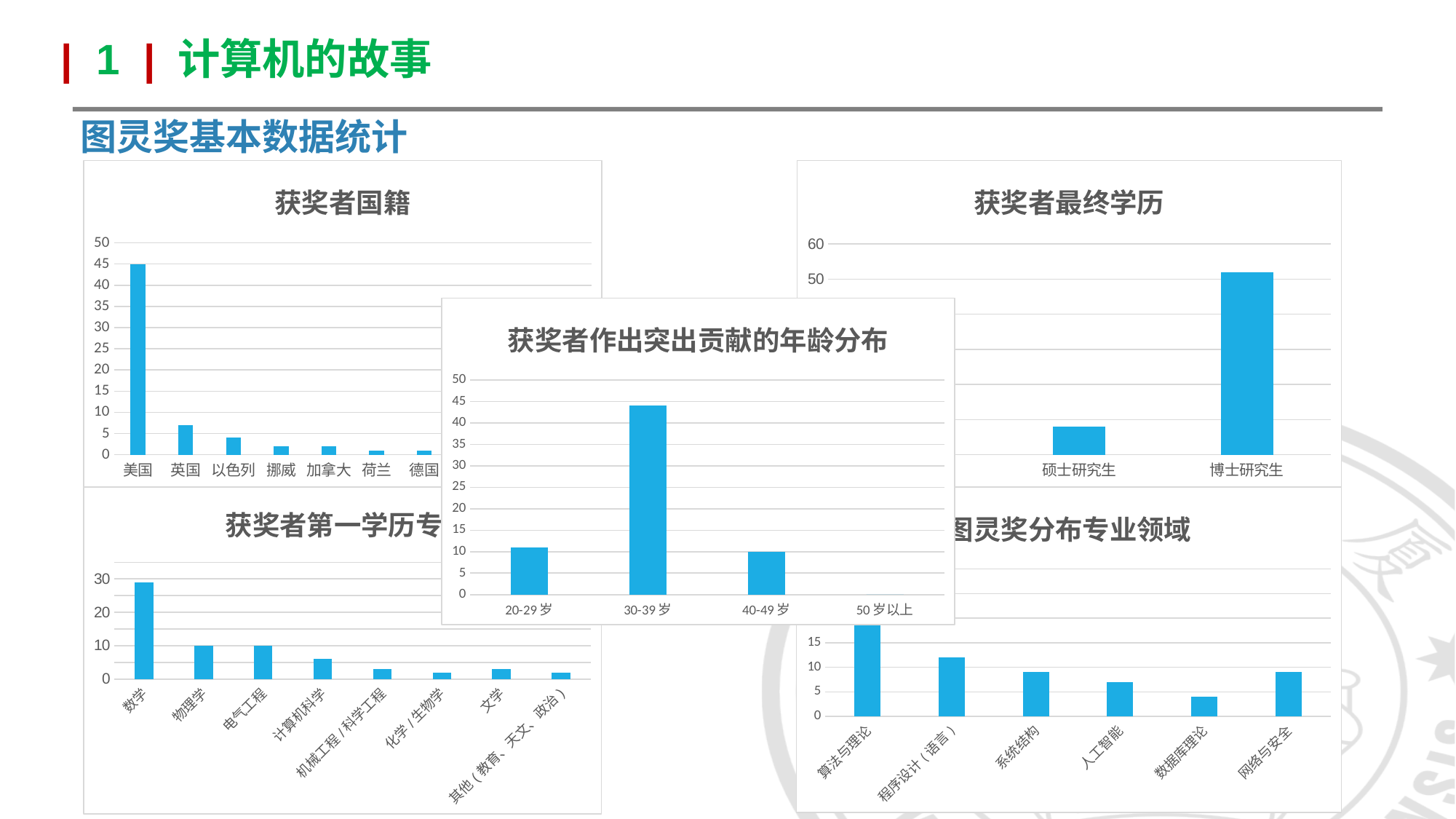

|  1  | 计算机的故事
图灵奖基本数据统计

### Chart: 获奖者国籍

| Category |  |
|---|---|
| 美国 | 45.0 |
| 英国 | 7.0 |
| 以色列 | 4.0 |
| 挪威 | 2.0 |
| 加拿大 | 2.0 |
| 荷兰 | 1.0 |
| 德国 | 1.0 |
| 瑞士 | 1.0 |
| 丹麦 | 1.0 |
| 法国 | 1.0 |

### Chart: 获奖者最终学历

| Category |  |
|---|---|
| 本科生 | 5.0 |
| 硕士研究生 | 8.0 |
| 博士研究生 | 52.0 |

### Chart: 获奖者作出突出贡献的年龄分布

| Category |  |
|---|---|
| 20-29岁 | 11.0 |
| 30-39岁 | 44.0 |
| 40-49岁 | 10.0 |
| 50岁以上 | 0.0 |

### Chart: 获奖者第一学历专业

| Category |  |
|---|---|
| 数学 | 29.0 |
| 物理学 | 10.0 |
| 电气工程 | 10.0 |
| 计算机科学 | 6.0 |
| 机械工程/科学工程 | 3.0 |
| 化学/生物学 | 2.0 |
| 文学 | 3.0 |
| 其他(教育、天文、政治) | 2.0 |

### Chart: 图灵奖分布专业领域

| Category |  |
|---|---|
| 算法与理论 | 24.0 |
| 程序设计(语言) | 12.0 |
| 系统结构 | 9.0 |
| 人工智能 | 7.0 |
| 数据库理论 | 4.0 |
| 网络与安全 | 9.0 |